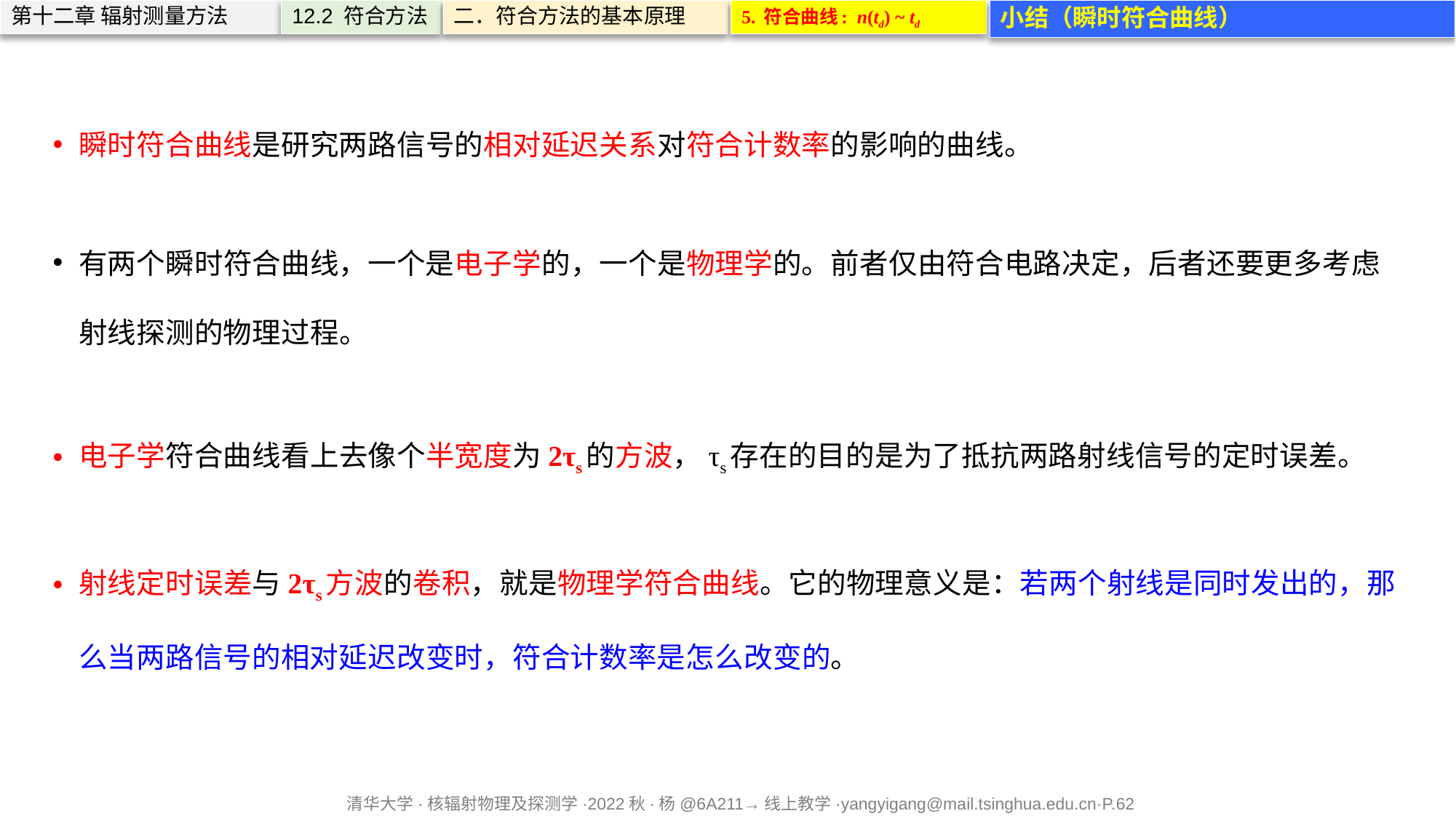

5. 符合曲线:  n(td) ~ td
小结（瞬时符合曲线）
第十二章 辐射测量方法
12.2 符合方法
二．符合方法的基本原理
瞬时符合曲线是研究两路信号的相对延迟关系对符合计数率的影响的曲线。
有两个瞬时符合曲线，一个是电子学的，一个是物理学的。前者仅由符合电路决定，后者还要更多考虑射线探测的物理过程。
电子学符合曲线看上去像个半宽度为2τs的方波，τs存在的目的是为了抵抗两路射线信号的定时误差。
射线定时误差与2τs方波的卷积，就是物理学符合曲线。它的物理意义是：若两个射线是同时发出的，那么当两路信号的相对延迟改变时，符合计数率是怎么改变的。